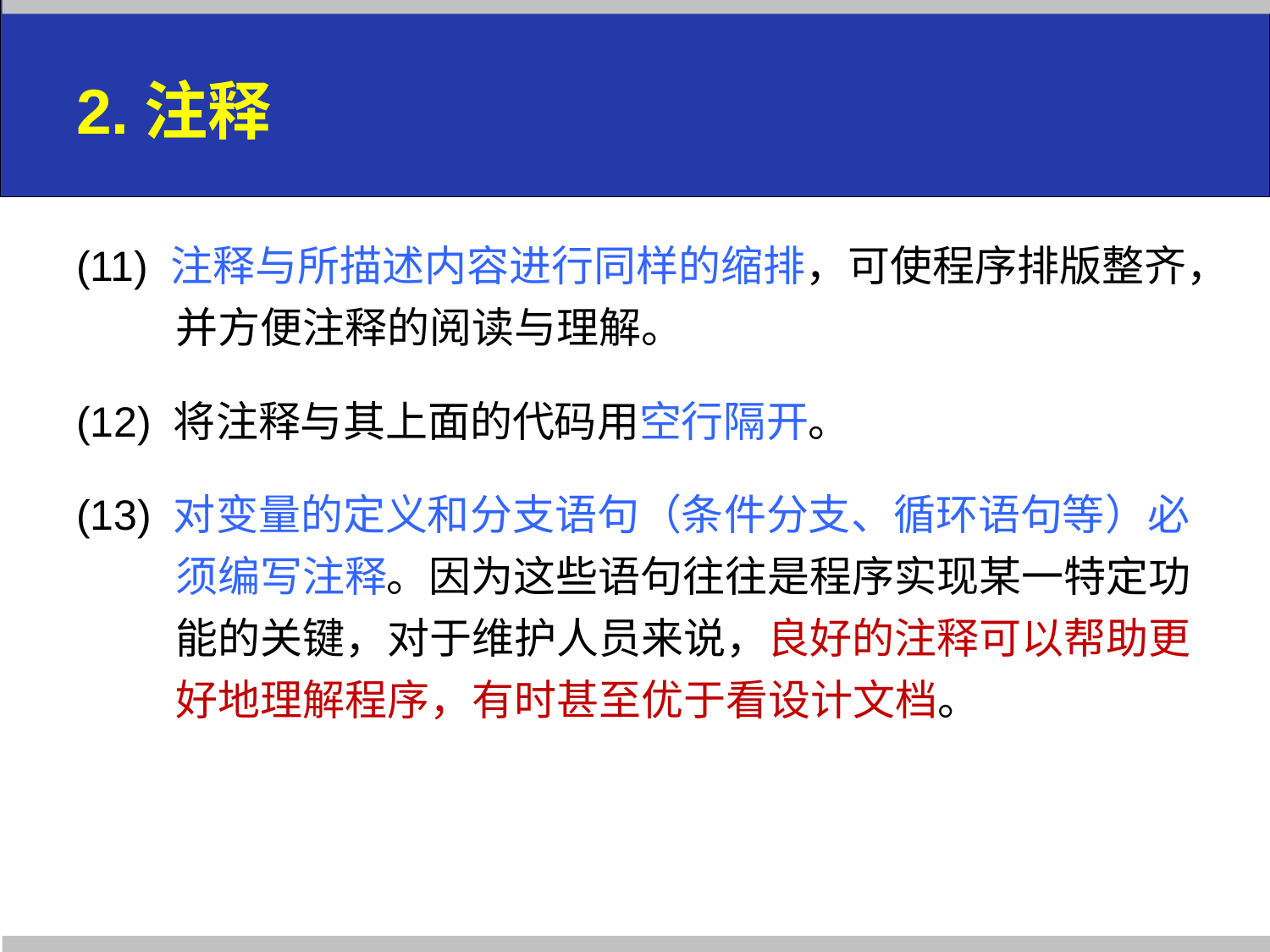

# 2.注释
(11) 注释与所描述内容进行同样的缩排，可使程序排版整齐，并方便注释的阅读与理解。
(12) 将注释与其上面的代码用空行隔开。
(13) 对变量的定义和分支语句（条件分支、循环语句等）必须编写注释。因为这些语句往往是程序实现某一特定功能的关键，对于维护人员来说，良好的注释可以帮助更好地理解程序，有时甚至优于看设计文档。
682